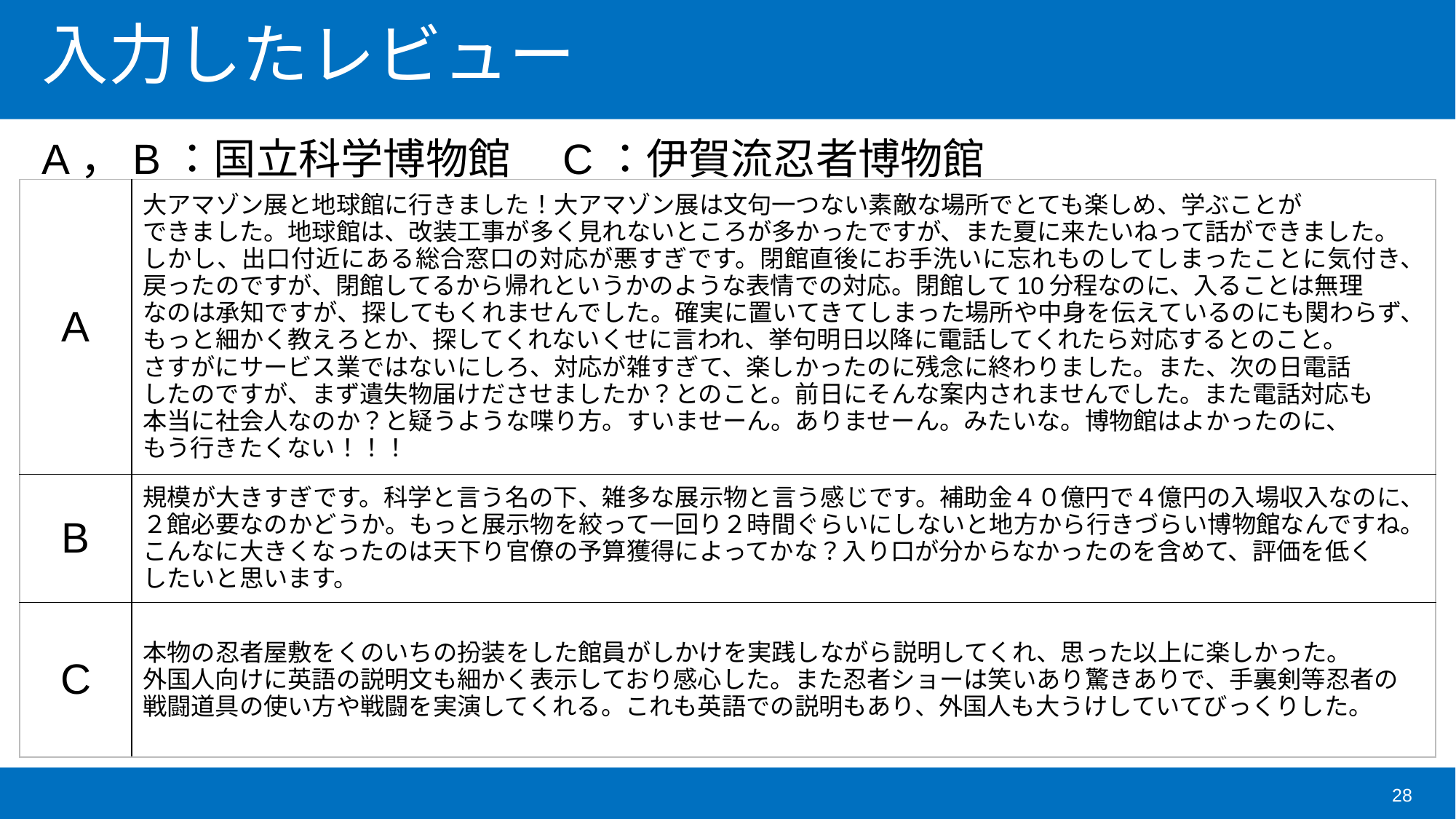

# 入力したレビュー
A，B：国立科学博物館　C：伊賀流忍者博物館
| A | 大アマゾン展と地球館に行きました！大アマゾン展は文句一つない素敵な場所でとても楽しめ、学ぶことが できました。地球館は、改装工事が多く見れないところが多かったですが、また夏に来たいねって話ができました。 しかし、出口付近にある総合窓口の対応が悪すぎです。閉館直後にお手洗いに忘れものしてしまったことに気付き、戻ったのですが、閉館してるから帰れというかのような表情での対応。閉館して10分程なのに、入ることは無理 なのは承知ですが、探してもくれませんでした。確実に置いてきてしまった場所や中身を伝えているのにも関わらず、もっと細かく教えろとか、探してくれないくせに言われ、挙句明日以降に電話してくれたら対応するとのこと。 さすがにサービス業ではないにしろ、対応が雑すぎて、楽しかったのに残念に終わりました。また、次の日電話 したのですが、まず遺失物届けださせましたか？とのこと。前日にそんな案内されませんでした。また電話対応も 本当に社会人なのか？と疑うような喋り方。すいませーん。ありませーん。みたいな。博物館はよかったのに、 もう行きたくない！！！ |
| --- | --- |
| B | 規模が大きすぎです。科学と言う名の下、雑多な展示物と言う感じです。補助金４０億円で４億円の入場収入なのに、２館必要なのかどうか。もっと展示物を絞って一回り２時間ぐらいにしないと地方から行きづらい博物館なんですね。こんなに大きくなったのは天下り官僚の予算獲得によってかな？入り口が分からなかったのを含めて、評価を低く したいと思います。 |
| C | 本物の忍者屋敷をくのいちの扮装をした館員がしかけを実践しながら説明してくれ、思った以上に楽しかった。 外国人向けに英語の説明文も細かく表示しており感心した。また忍者ショーは笑いあり驚きありで、手裏剣等忍者の 戦闘道具の使い方や戦闘を実演してくれる。これも英語での説明もあり、外国人も大うけしていてびっくりした。 |
28